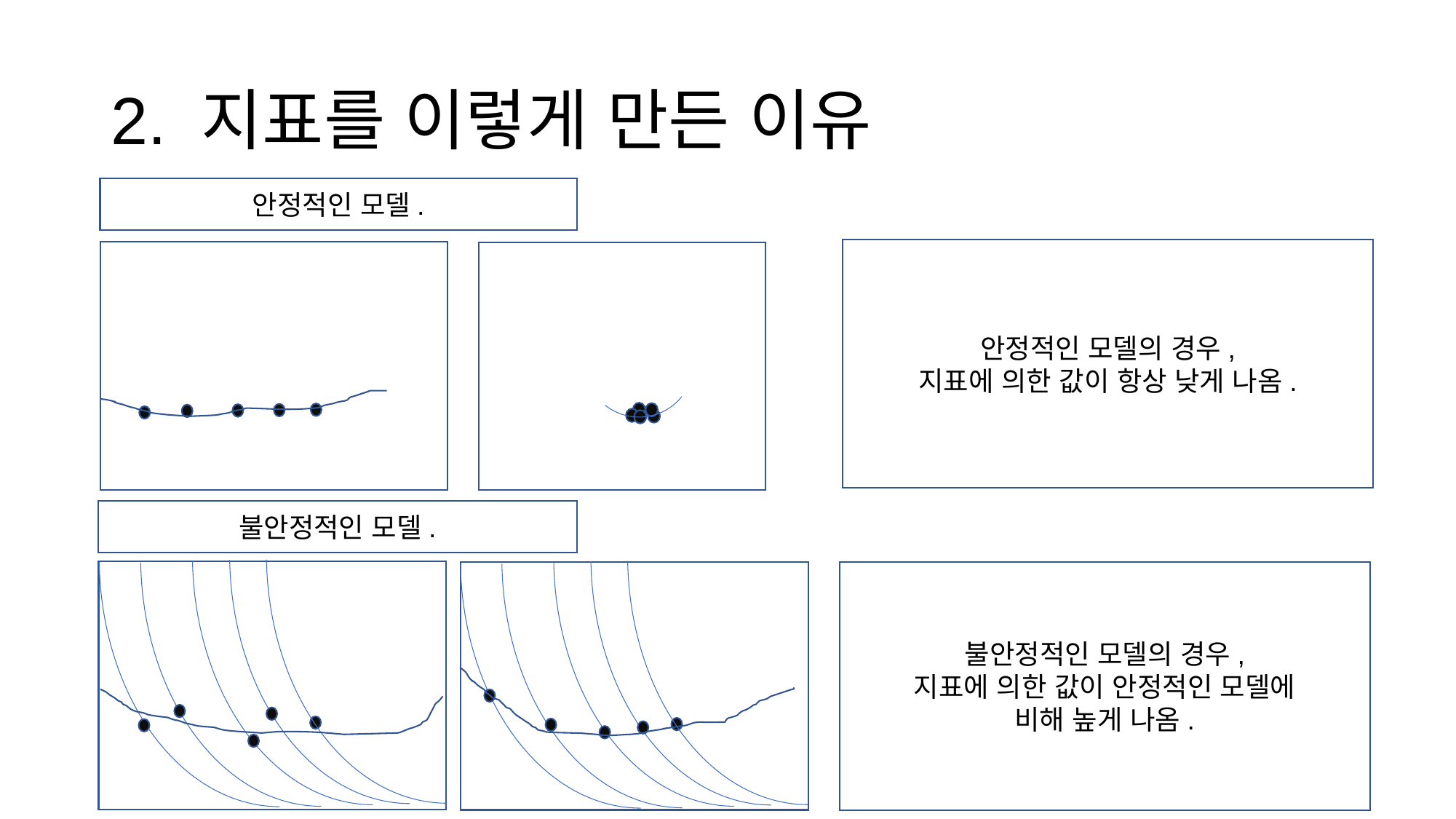

# 2. 지표를 이렇게 만든 이유
안정적인 모델.
안정적인 모델의 경우,
지표에 의한 값이 항상 낮게 나옴.

불안정적인 모델.

불안정적인 모델의 경우,
지표에 의한 값이 안정적인 모델에
비해 높게 나옴.